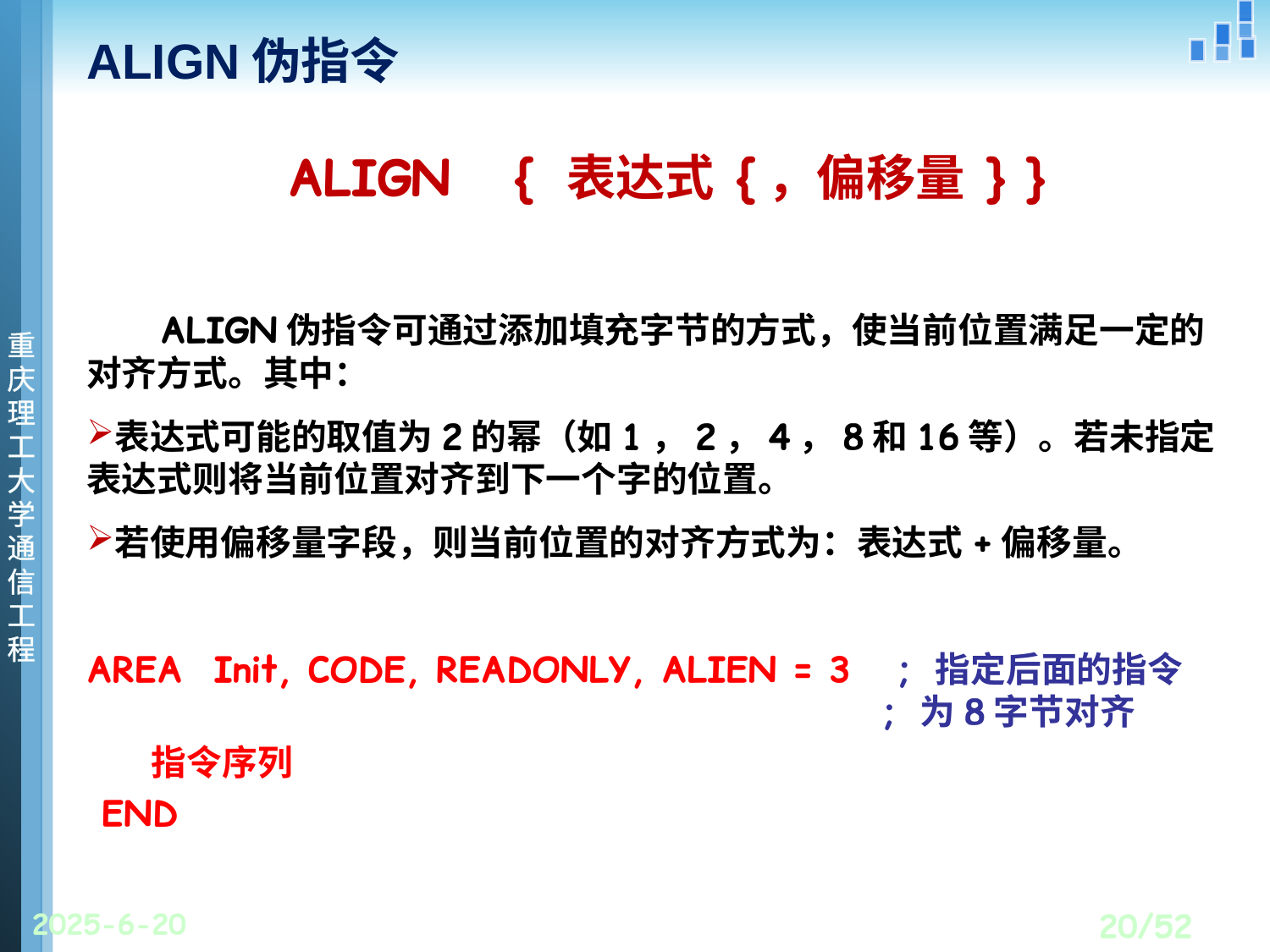

# ALIGN伪指令
 ALIGN   { 表达式 {，偏移量 } }

    ALIGN伪指令可通过添加填充字节的方式，使当前位置满足一定的对齐方式。其中：
表达式可能的取值为2的幂（如1，2，4，8和16等）。若未指定表达式则将当前位置对齐到下一个字的位置。
若使用偏移量字段，则当前位置的对齐方式为：表达式+偏移量。

AREA  Init, CODE, READONLY, ALIEN = 3   ; 指定后面的指令						   ; 为8字节对齐
       指令序列
 END
2025-6-20
20/52